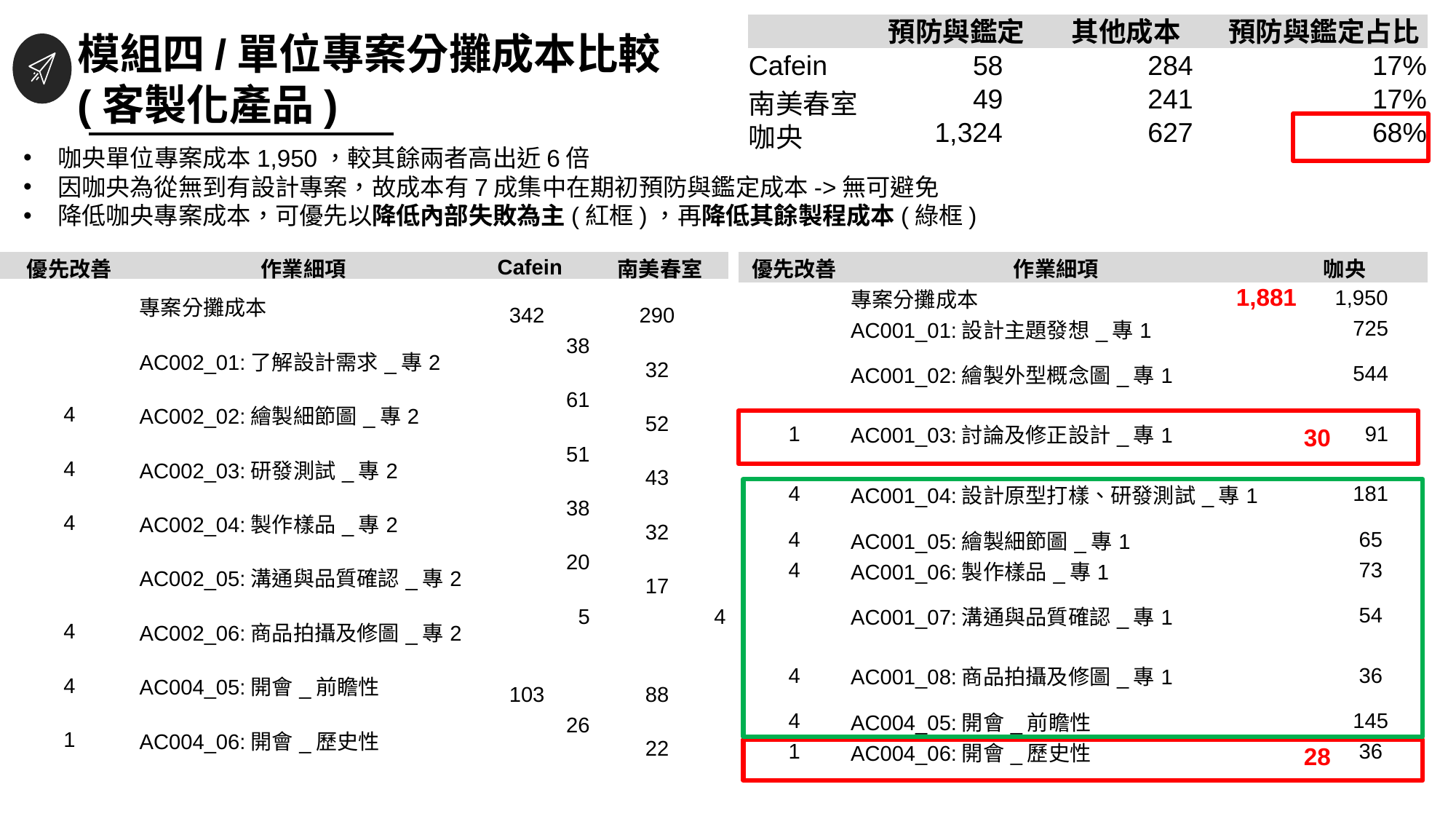

模組四/單位專案分攤成本比較
(客製化產品)

|  | 預防與鑑定 | 其他成本 | 預防與鑑定占比 |
| --- | --- | --- | --- |
| Cafein | 58 | 284 | 17% |
| 南美春室 | 49 | 241 | 17% |
| 咖央 | 1,324 | 627 | 68% |

咖央單位專案成本1,950，較其餘兩者高出近6倍
因咖央為從無到有設計專案，故成本有7成集中在期初預防與鑑定成本->無可避免
降低咖央專案成本，可優先以降低內部失敗為主(紅框)，再降低其餘製程成本(綠框)
| 優先改善 | 作業細項 | 咖央 |
| --- | --- | --- |
|  | 專案分攤成本 | 1,950 |
|  | AC001\_01:設計主題發想\_專1 | 725 |
|  | AC001\_02:繪製外型概念圖\_專1 | 544 |
| 1 | AC001\_03:討論及修正設計\_專1 | 91 |
| 4 | AC001\_04:設計原型打樣、研發測試\_專1 | 181 |
| 4 | AC001\_05:繪製細節圖\_專1 | 65 |
| 4 | AC001\_06:製作樣品\_專1 | 73 |
|  | AC001\_07:溝通與品質確認\_專1 | 54 |
| 4 | AC001\_08:商品拍攝及修圖\_專1 | 36 |
| 4 | AC004\_05:開會\_前瞻性 | 145 |
| 1 | AC004\_06:開會\_歷史性 | 36 |
| 優先改善 | 作業細項 | Cafein | 南美春室 |
| --- | --- | --- | --- |
|  | 專案分攤成本 | 342 | 290 |
|  | AC002\_01:了解設計需求\_專2 | 38 | 32 |
| 4 | AC002\_02:繪製細節圖\_專2 | 61 | 52 |
| 4 | AC002\_03:研發測試\_專2 | 51 | 43 |
| 4 | AC002\_04:製作樣品\_專2 | 38 | 32 |
|  | AC002\_05:溝通與品質確認\_專2 | 20 | 17 |
| 4 | AC002\_06:商品拍攝及修圖\_專2 | 5 | 4 |
| 4 | AC004\_05:開會\_前瞻性 | 103 | 88 |
| 1 | AC004\_06:開會\_歷史性 | 26 | 22 |
1,881

30

28